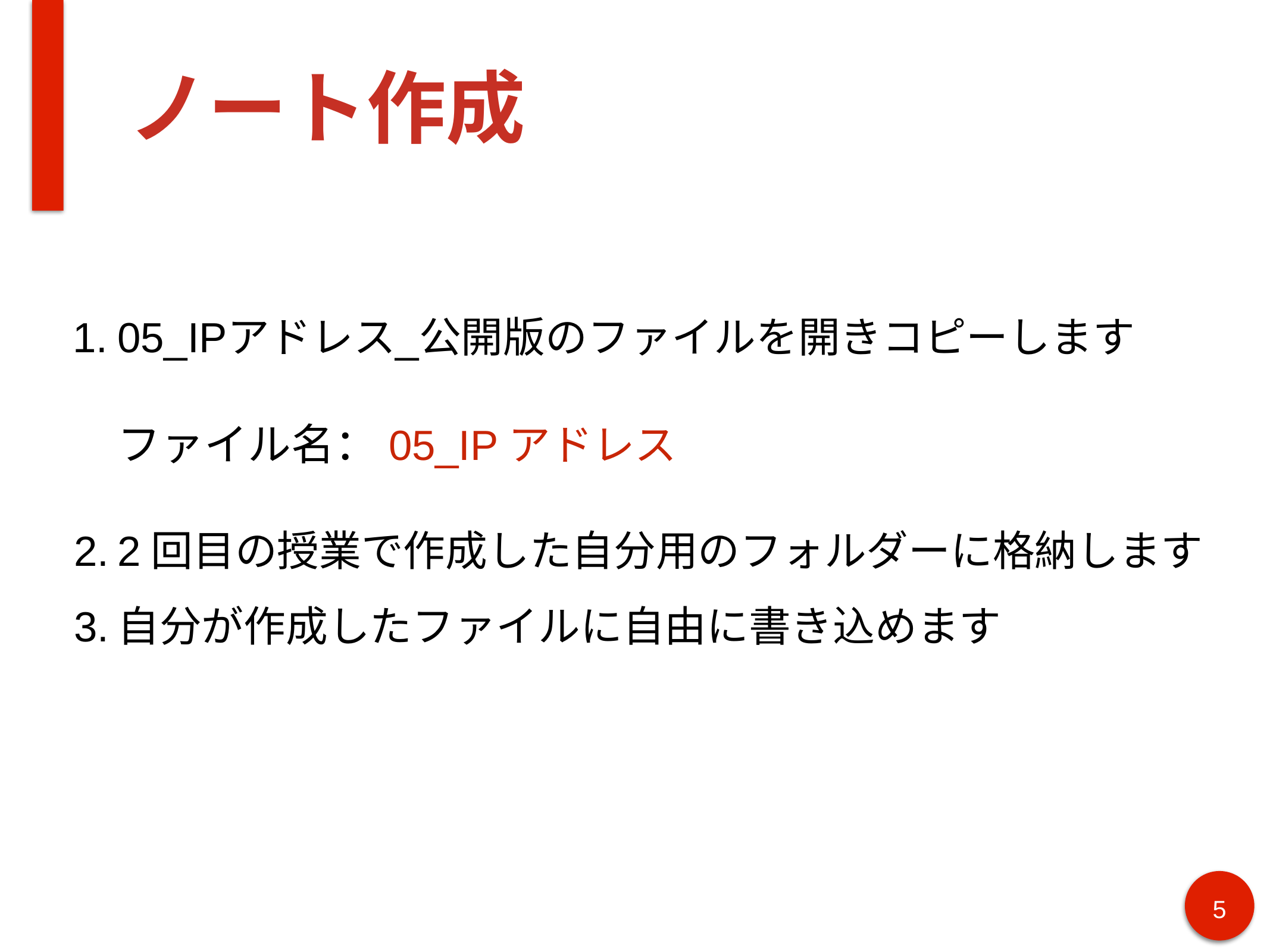

# ノート作成

05_IPアドレス_公開版のファイルを開きコピーします
ファイル名：05_IPアドレス
2回目の授業で作成した自分用のフォルダーに格納します
自分が作成したファイルに自由に書き込めます
5